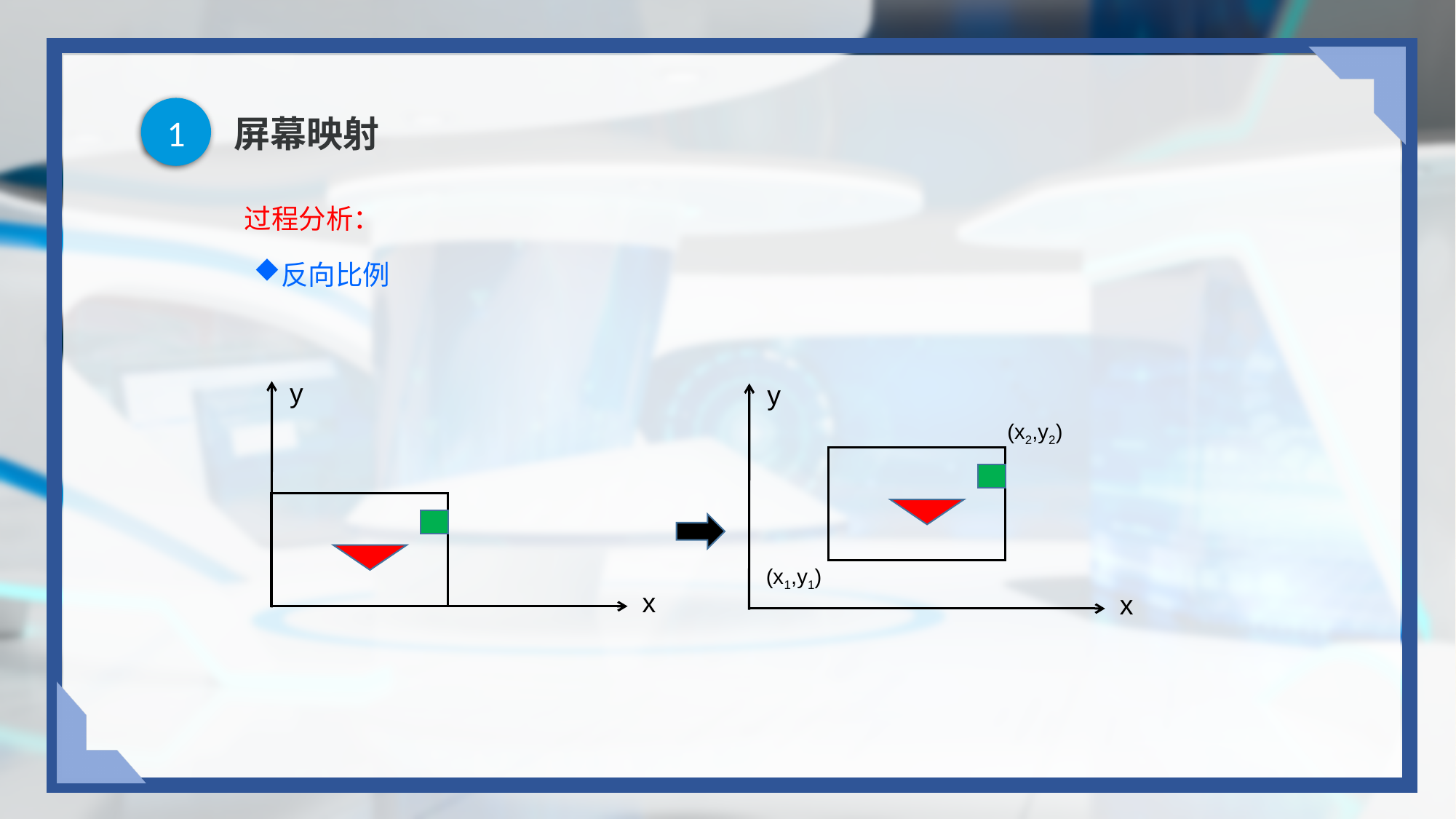

1
# 屏幕映射
过程分析：
反向比例
y
y
(x2,y2)

(x1,y1)
x
x